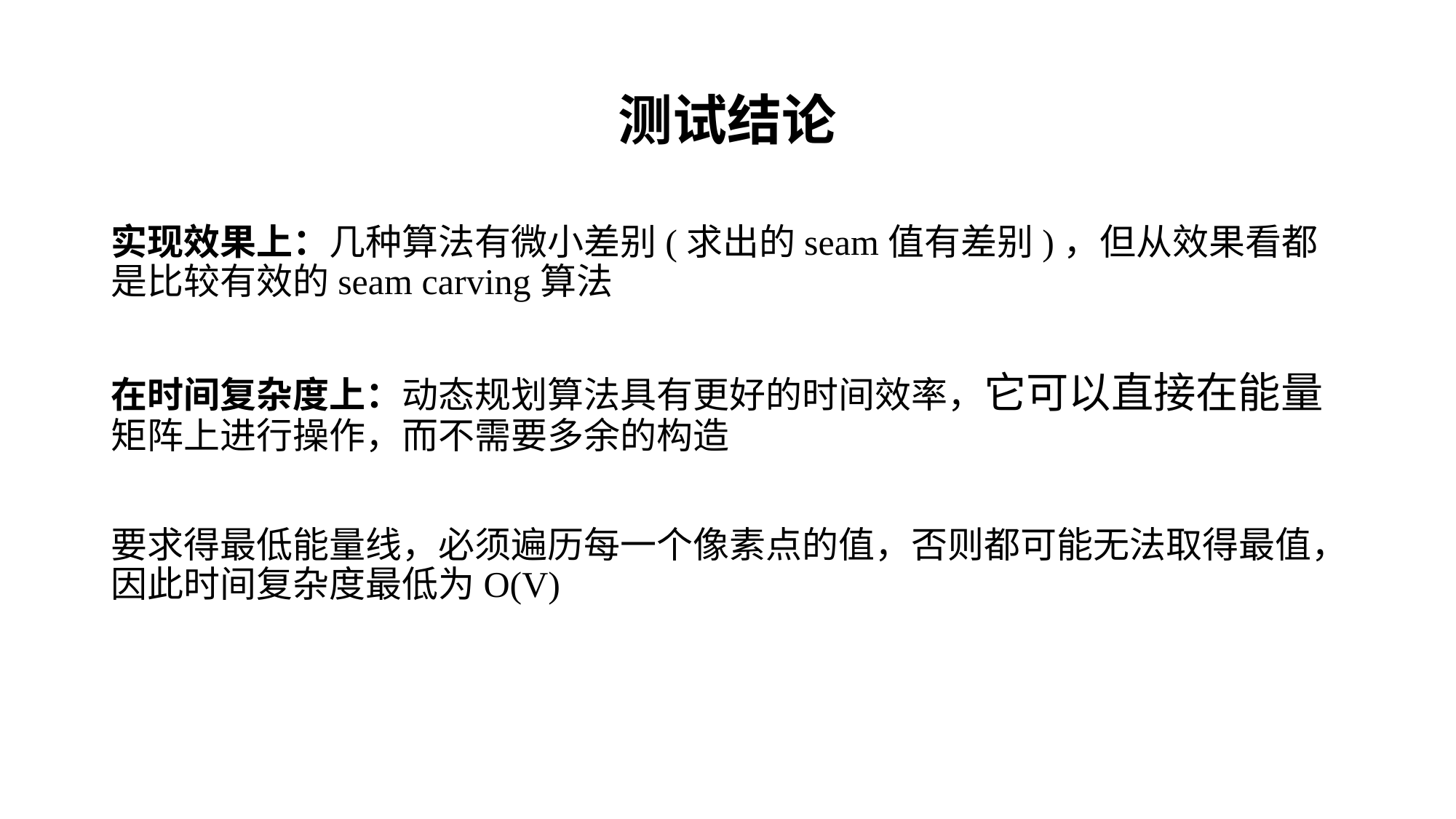

# 测试结论
实现效果上：几种算法有微小差别(求出的seam值有差别)，但从效果看都是比较有效的seam carving算法

在时间复杂度上：动态规划算法具有更好的时间效率，它可以直接在能量矩阵上进行操作，而不需要多余的构造

要求得最低能量线，必须遍历每一个像素点的值，否则都可能无法取得最值，因此时间复杂度最低为O(V)